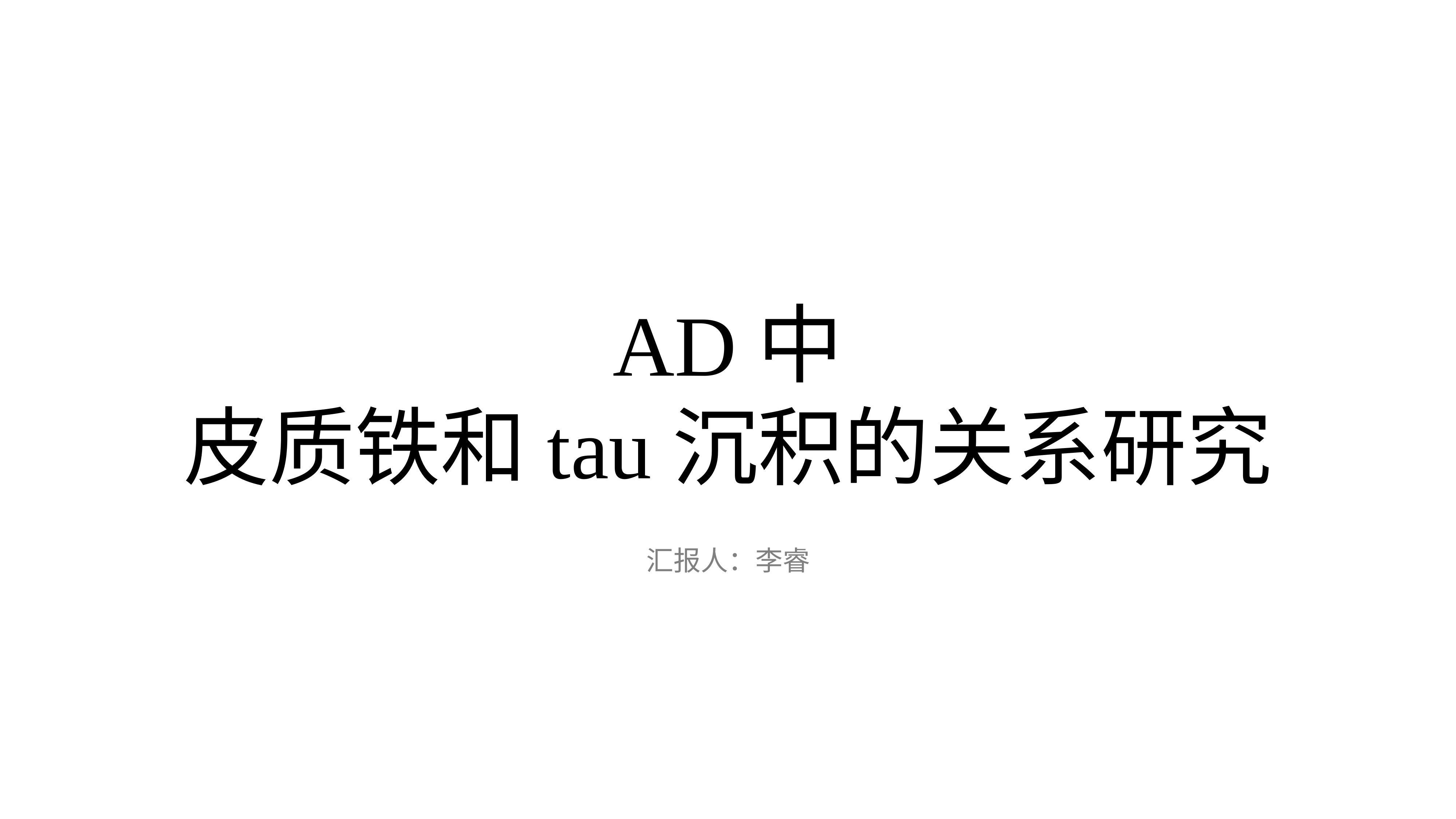

# AD中 皮质铁和tau沉积的关系研究
| 汇报人：李睿 |
| --- |